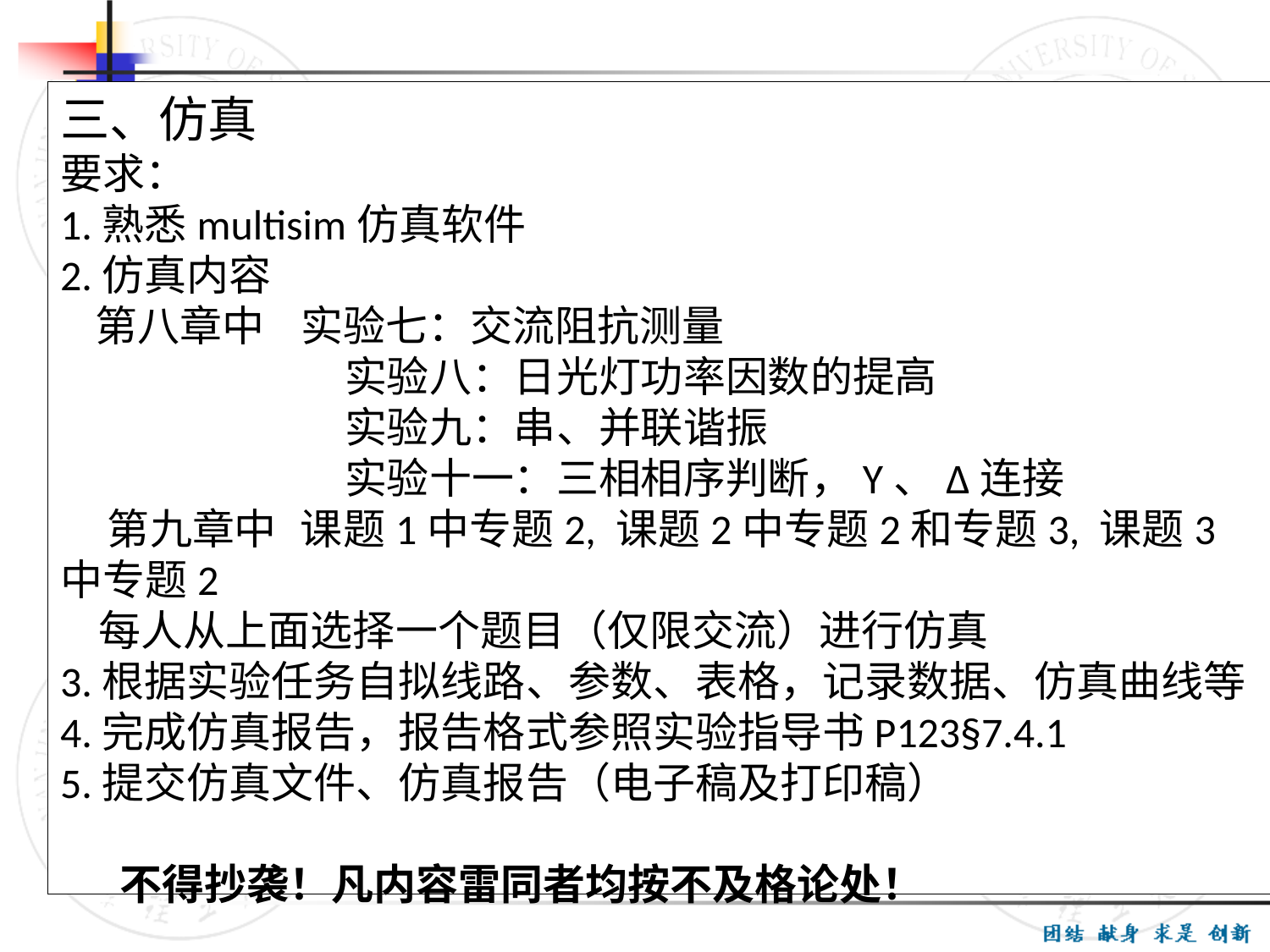

# 三、仿真 要求： 1.熟悉multisim仿真软件 2.仿真内容 第八章中   实验七：交流阻抗测量 实验八：日光灯功率因数的提高 实验九：串、并联谐振 实验十一：三相相序判断，Y、Δ连接 第九章中  课题1中专题2, 课题2中专题2和专题3, 课题3中专题2 每人从上面选择一个题目（仅限交流）进行仿真 3.根据实验任务自拟线路、参数、表格，记录数据、仿真曲线等 4.完成仿真报告，报告格式参照实验指导书P123§7.4.1 5.提交仿真文件、仿真报告（电子稿及打印稿） 不得抄袭！凡内容雷同者均按不及格论处！